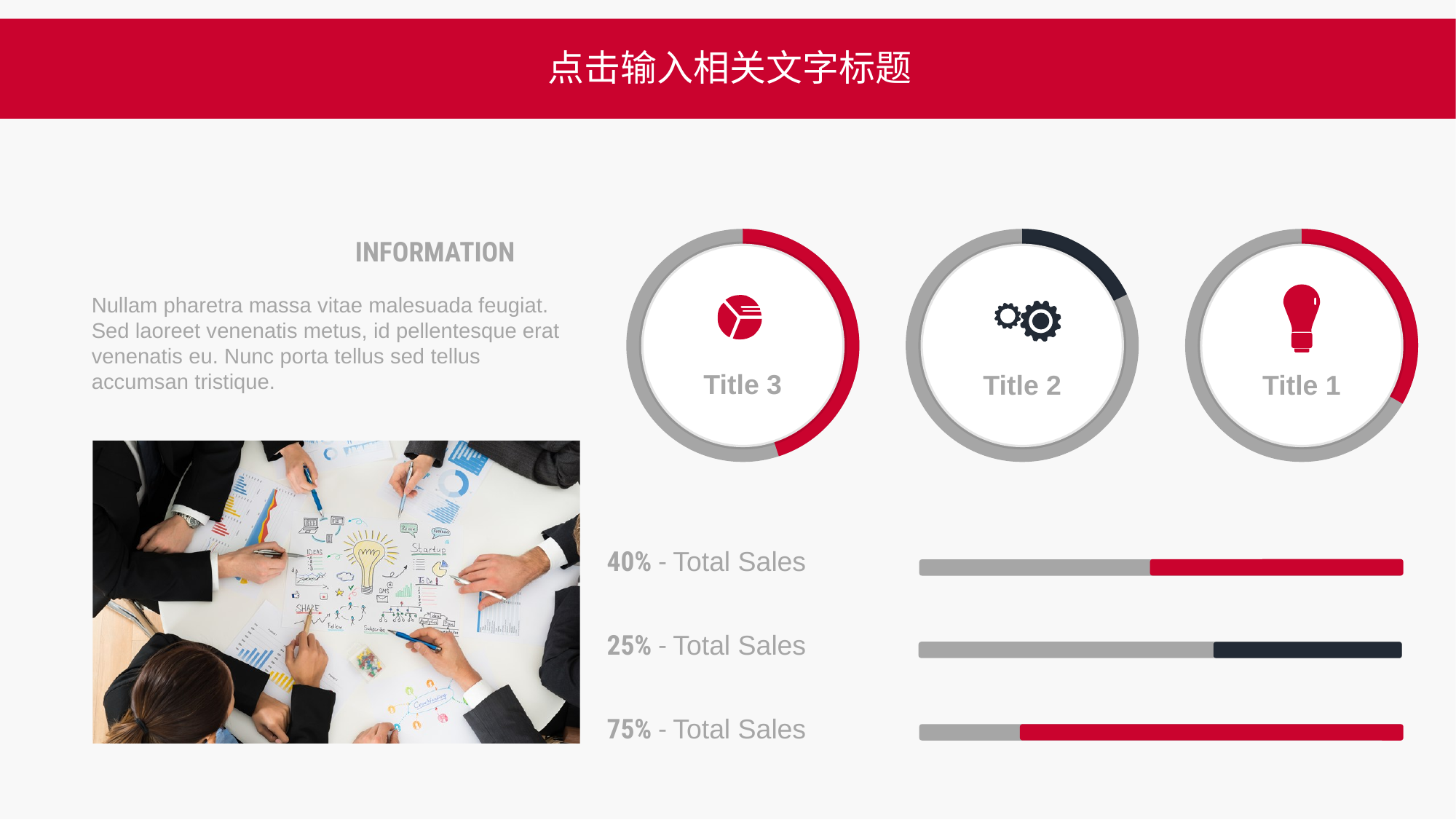

点击输入相关文字标题

Title 3
Title 1
Title 2
INFORMATION

Nullam pharetra massa vitae malesuada feugiat. Sed laoreet venenatis metus, id pellentesque erat venenatis eu. Nunc porta tellus sed tellus accumsan tristique.

40% - Total Sales

25% - Total Sales
75% - Total Sales